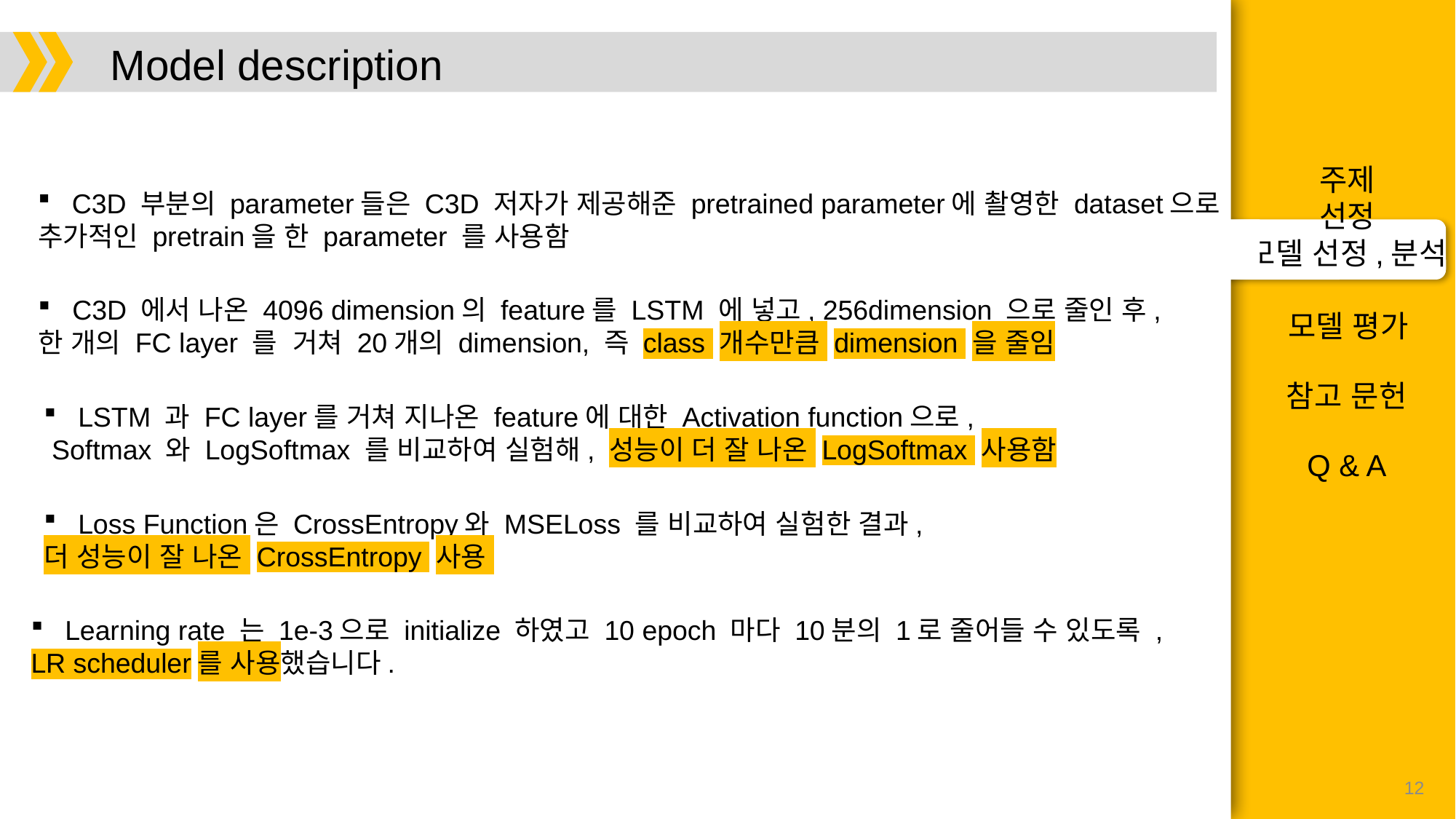

Model description
C3D 부분의 parameter들은 C3D 저자가 제공해준 pretrained parameter에 촬영한 dataset으로
추가적인 pretrain을 한 parameter 를 사용함
C3D 에서 나온 4096 dimension의 feature를 LSTM 에 넣고, 256dimension 으로 줄인 후,
한 개의 FC layer 를  거쳐 20개의 dimension, 즉 class 개수만큼 dimension 을 줄임
LSTM 과 FC layer를 거쳐 지나온 feature에 대한 Activation function으로,
 Softmax 와 LogSoftmax 를 비교하여 실험해, 성능이 더 잘 나온 LogSoftmax 사용함
Loss Function은 CrossEntropy와 MSELoss 를 비교하여 실험한 결과,
더 성능이 잘 나온 CrossEntropy 사용
Learning rate 는 1e-3으로 initialize 하였고 10 epoch 마다 10분의 1로 줄어들 수 있도록 ,
LR scheduler를 사용했습니다.
12